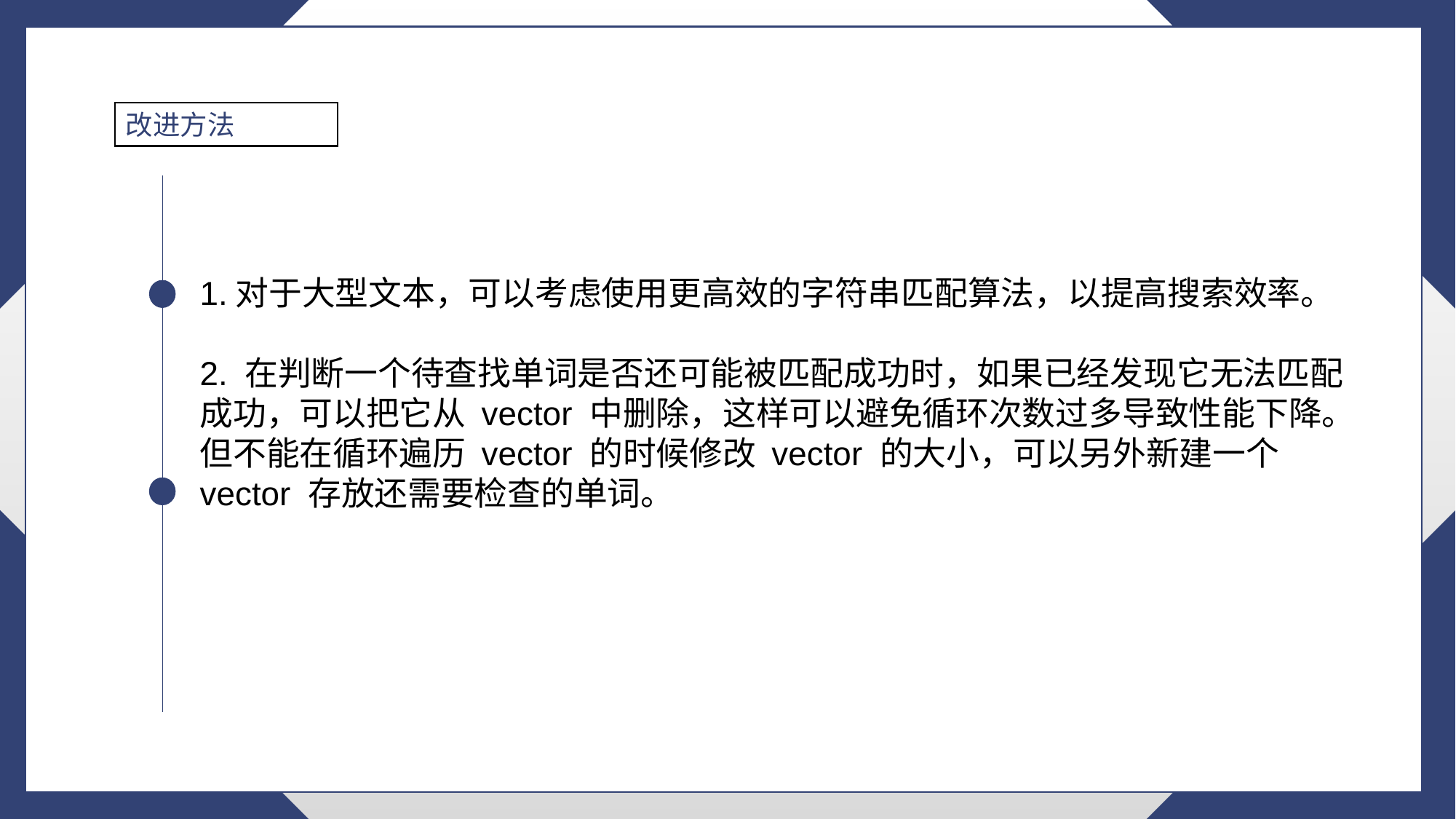

改进方法
1.对于大型文本，可以考虑使用更高效的字符串匹配算法，以提高搜索效率。

2. 在判断一个待查找单词是否还可能被匹配成功时，如果已经发现它无法匹配成功，可以把它从 vector 中删除，这样可以避免循环次数过多导致性能下降。
但不能在循环遍历 vector 的时候修改 vector 的大小，可以另外新建一个 vector 存放还需要检查的单词。